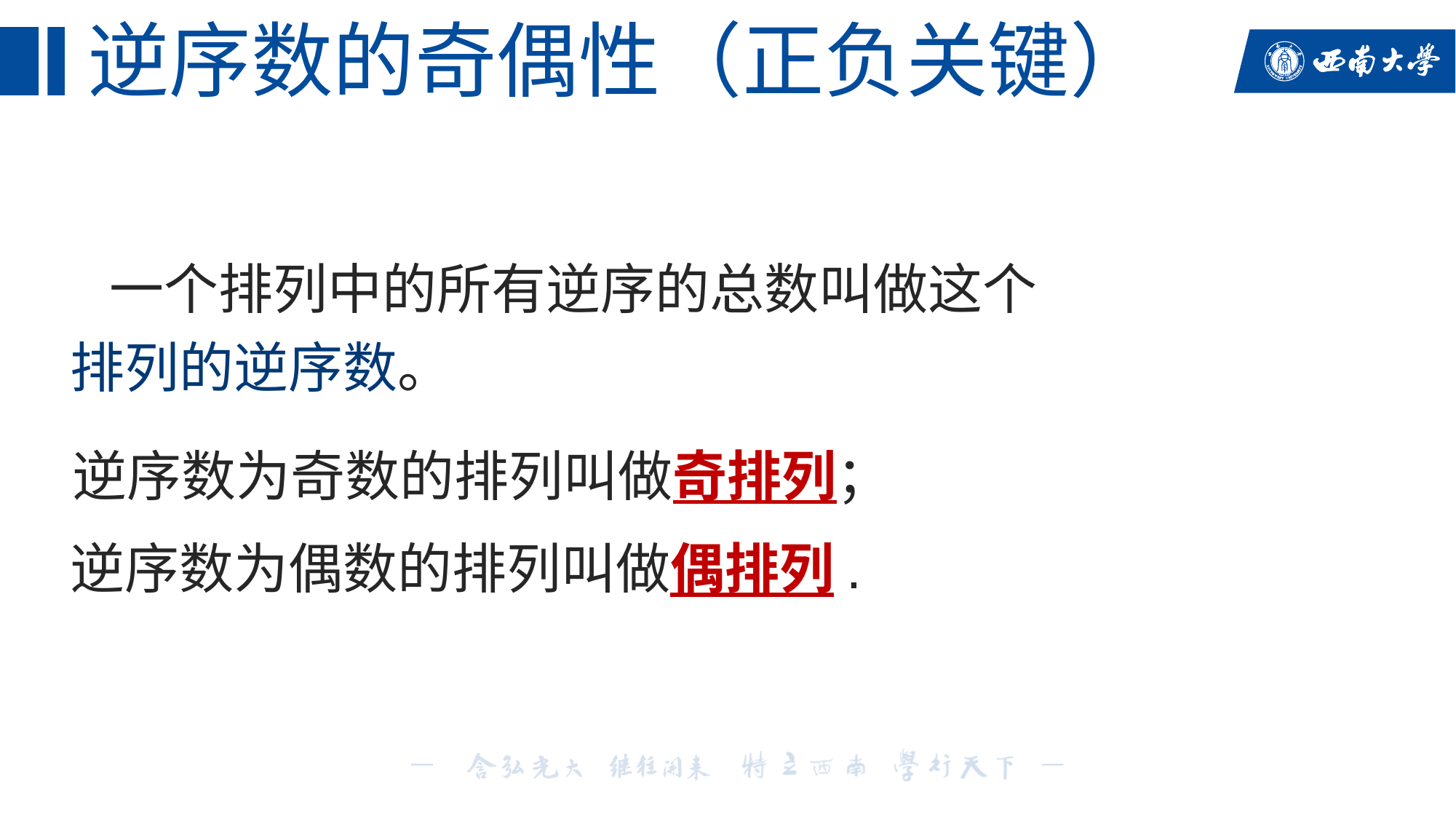

# 逆序数的奇偶性（正负关键）
一个排列中的所有逆序的总数叫做这个
排列的逆序数。
逆序数为奇数的排列叫做奇排列；
逆序数为偶数的排列叫做偶排列.